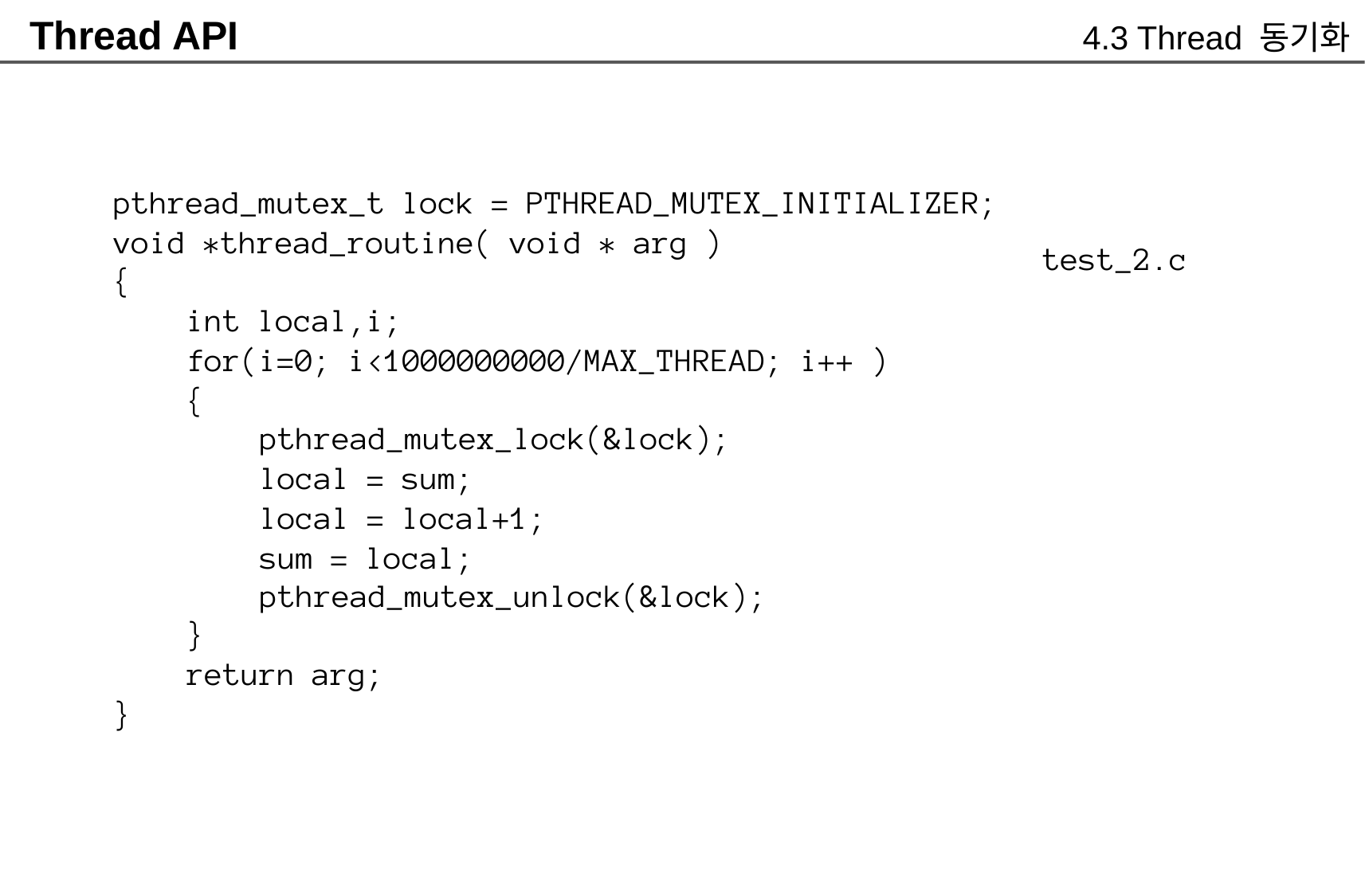

Thread API
4.3 Thread 동기화

pthread_mutex_t  lock  =  PTHREAD_MUTEX_INITIALIZER;
void  *thread_routine(  void  *  arg  )
{
	int  local,i;
	for(i=0;  i<1000000000/MAX_THREAD;  i++  )
	{
		pthread_mutex_lock(&lock);
		local  =  sum;
		local  =  local+1;
		sum  =  local;
		pthread_mutex_unlock(&lock);
	}
	return  arg;
}
test_2.c